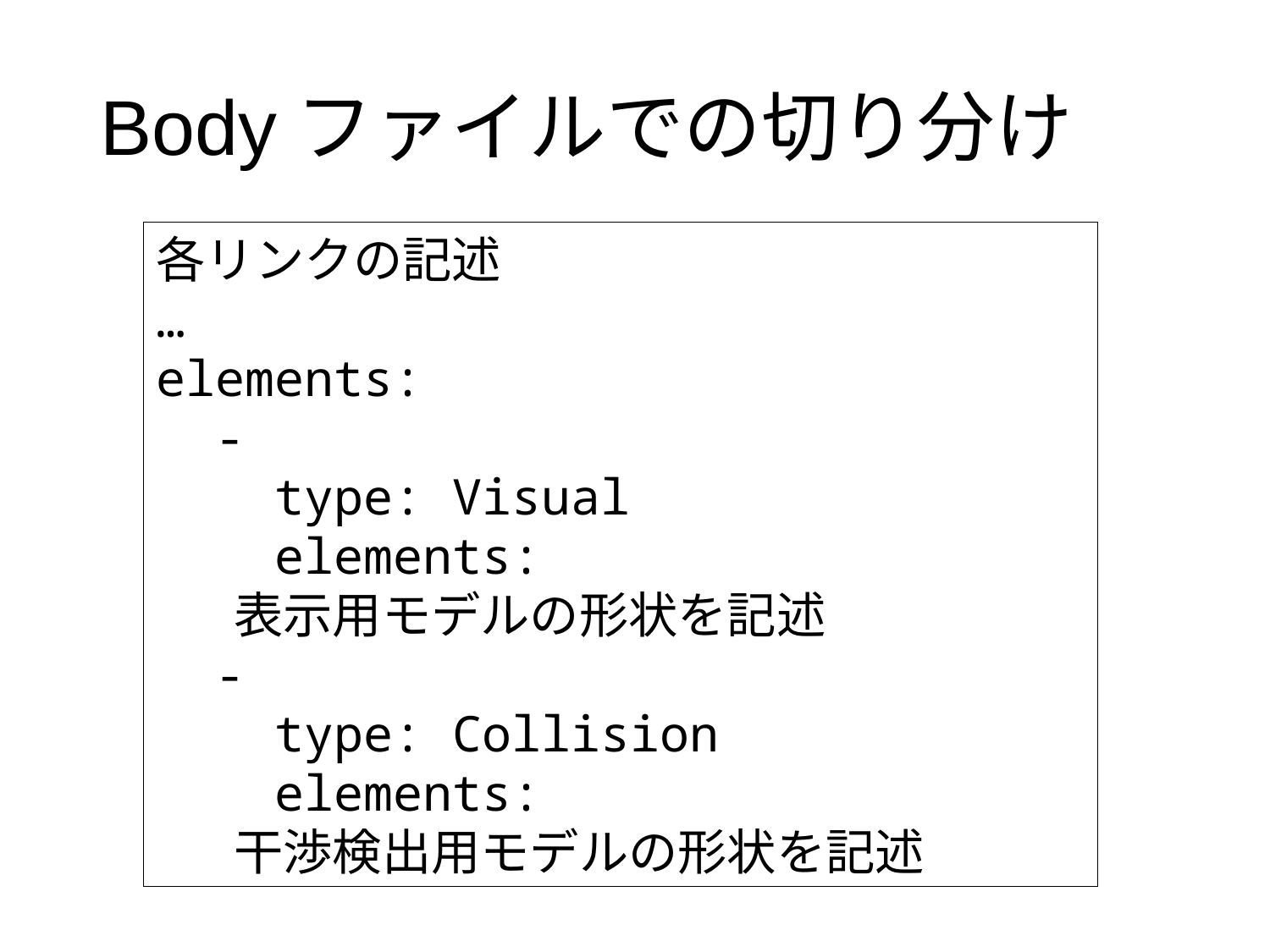

# Bodyファイルでの切り分け
各リンクの記述
…
elements:
  -
    type: Visual
    elements:
      表示用モデルの形状を記述
  -
    type: Collision
    elements:
      干渉検出用モデルの形状を記述